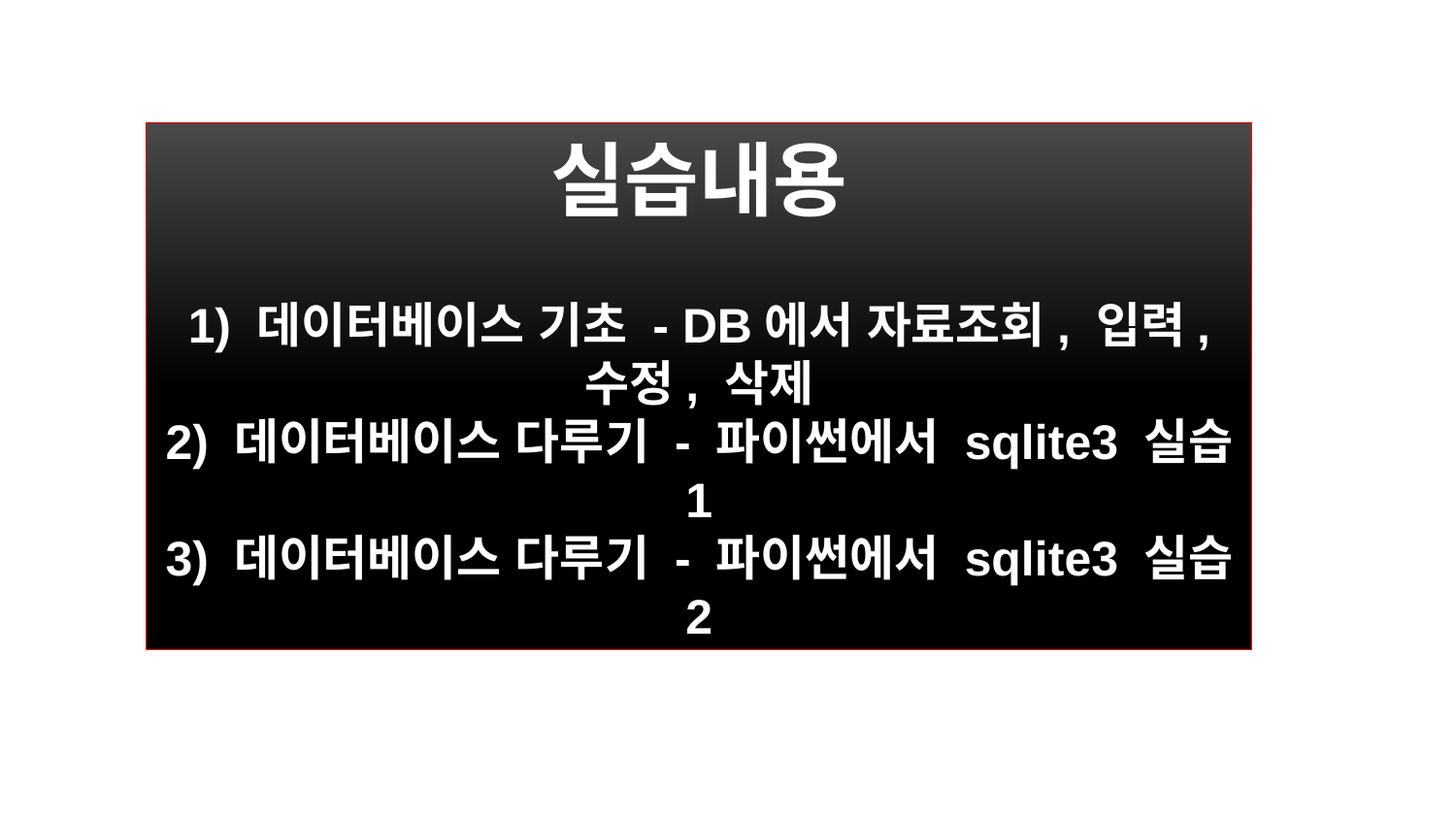

실습내용

1) 데이터베이스 기초 - DB에서 자료조회, 입력, 수정, 삭제
2) 데이터베이스 다루기 - 파이썬에서 sqlite3 실습 1
3) 데이터베이스 다루기 - 파이썬에서 sqlite3 실습 2